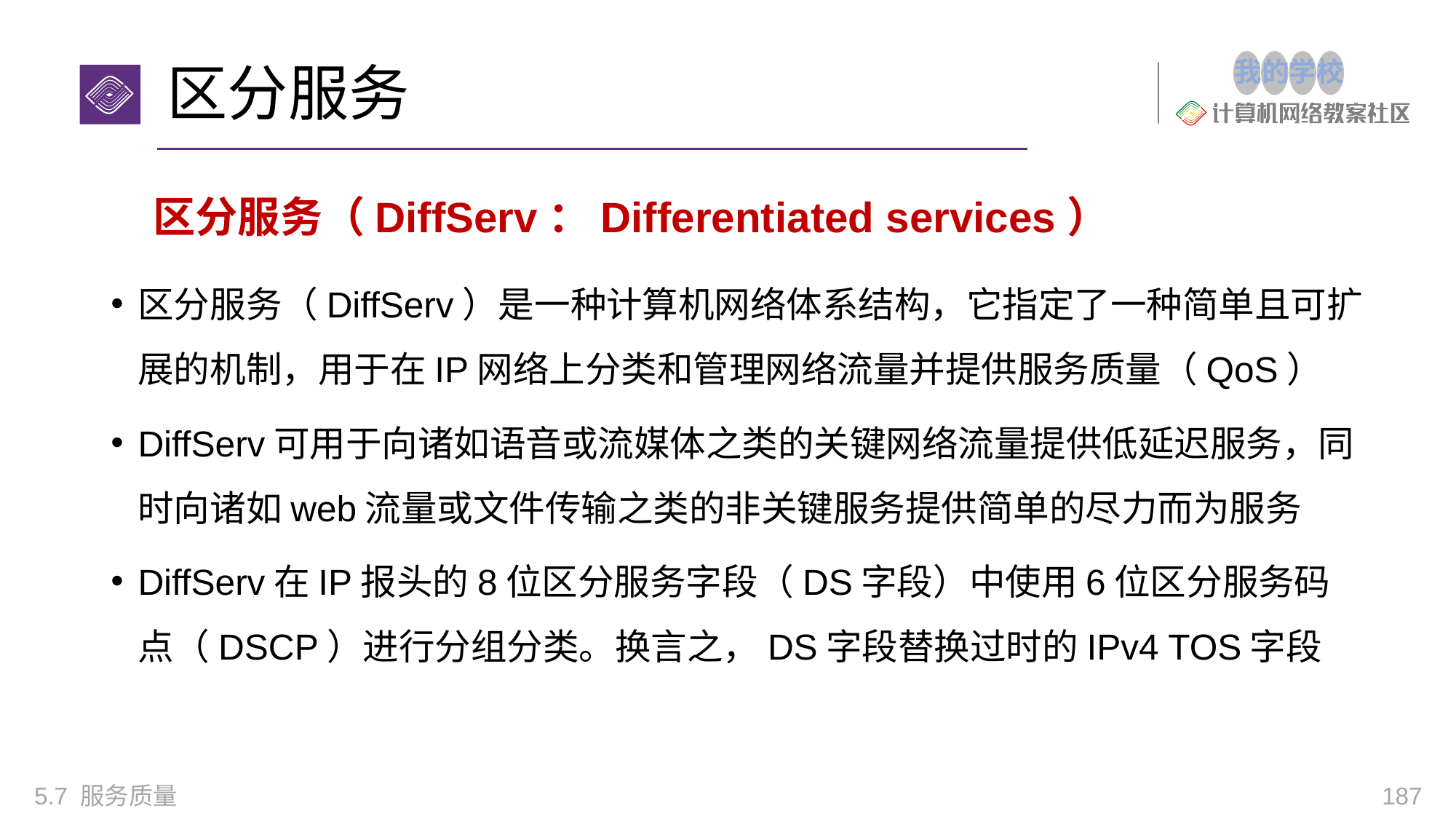

# 区分服务
区分服务（DiffServ：Differentiated services）
区分服务（DiffServ）是一种计算机网络体系结构，它指定了一种简单且可扩展的机制，用于在IP网络上分类和管理网络流量并提供服务质量（QoS）
DiffServ可用于向诸如语音或流媒体之类的关键网络流量提供低延迟服务，同时向诸如web流量或文件传输之类的非关键服务提供简单的尽力而为服务
DiffServ在IP报头的8位区分服务字段（DS字段）中使用6位区分服务码点（DSCP）进行分组分类。换言之，DS字段替换过时的IPv4 TOS字段
5.7 服务质量
187